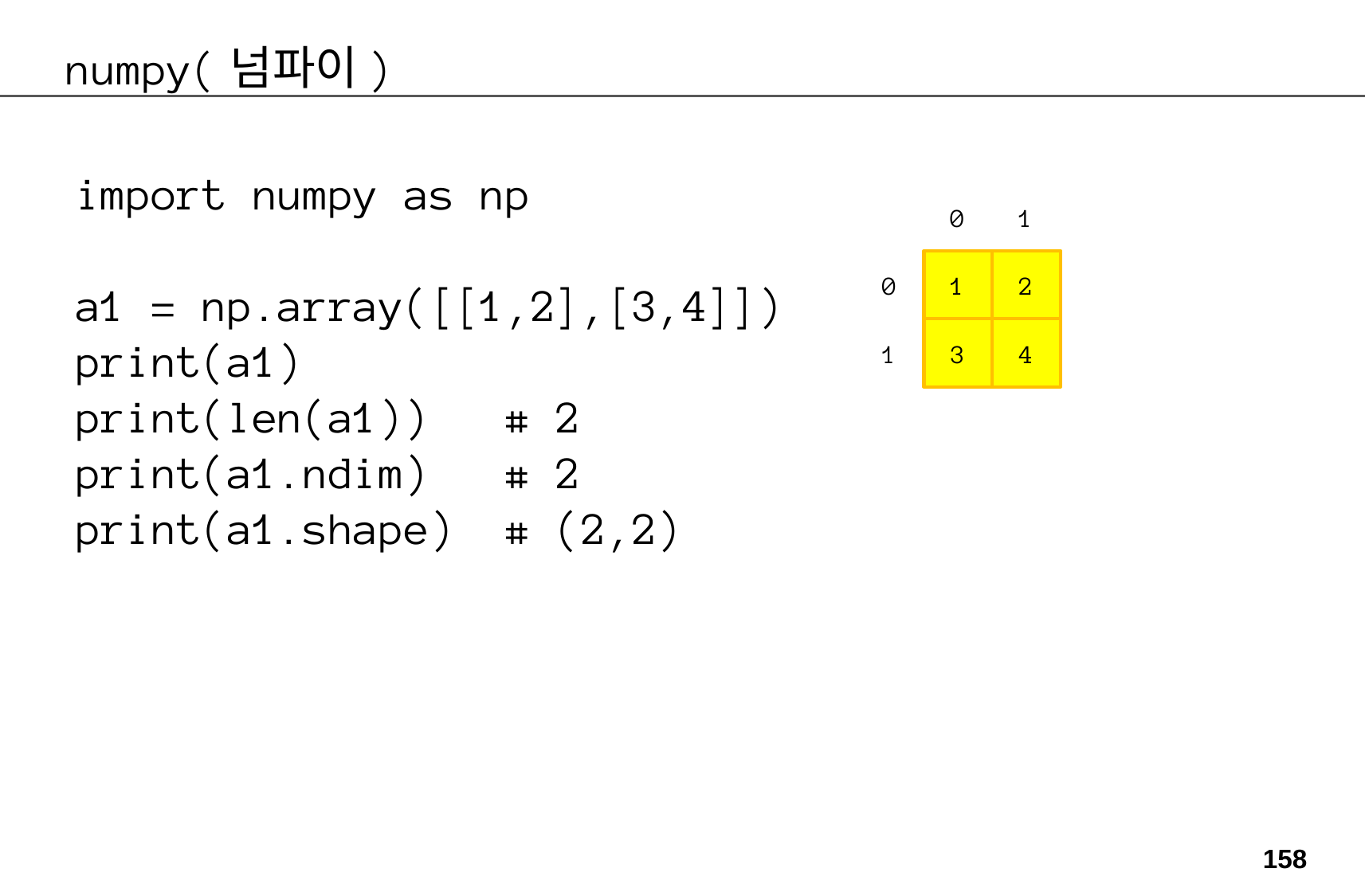

numpy(넘파이)
import numpy as np

a1 = np.array([[1,2],[3,4]])
print(a1)
print(len(a1))   # 2
print(a1.ndim)   # 2
print(a1.shape)  # (2,2)
0
1
0
1
2
1
3
4